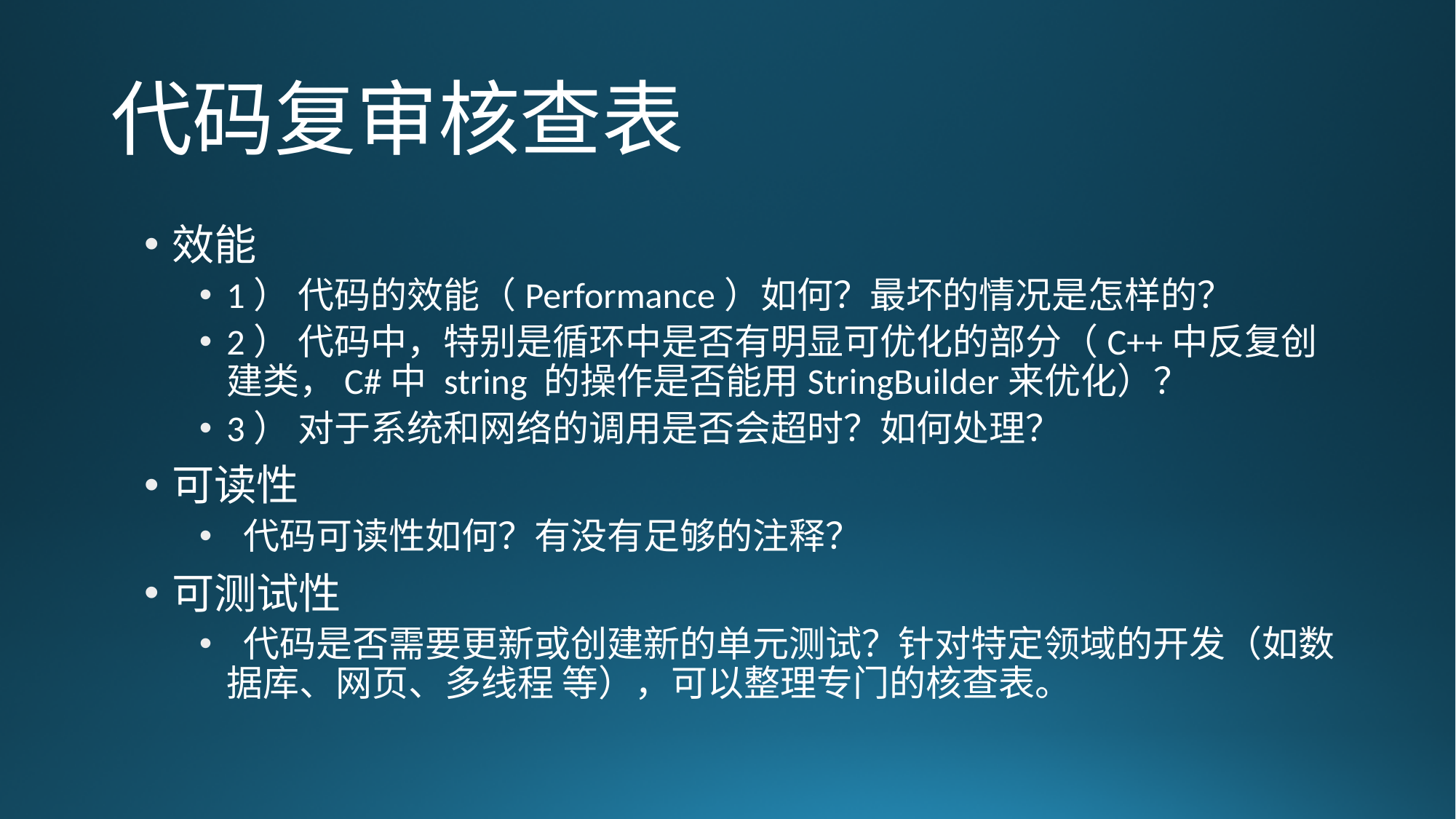

# 代码复审核查表
效能
1） 代码的效能（Performance）如何？最坏的情况是怎样的？
2） 代码中，特别是循环中是否有明显可优化的部分（C++中反复创建类，C#中 string 的操作是否能用StringBuilder来优化）？
3） 对于系统和网络的调用是否会超时？如何处理？
可读性
 代码可读性如何？有没有足够的注释？
可测试性
 代码是否需要更新或创建新的单元测试？针对特定领域的开发（如数据库、网页、多线程 等），可以整理专门的核查表。